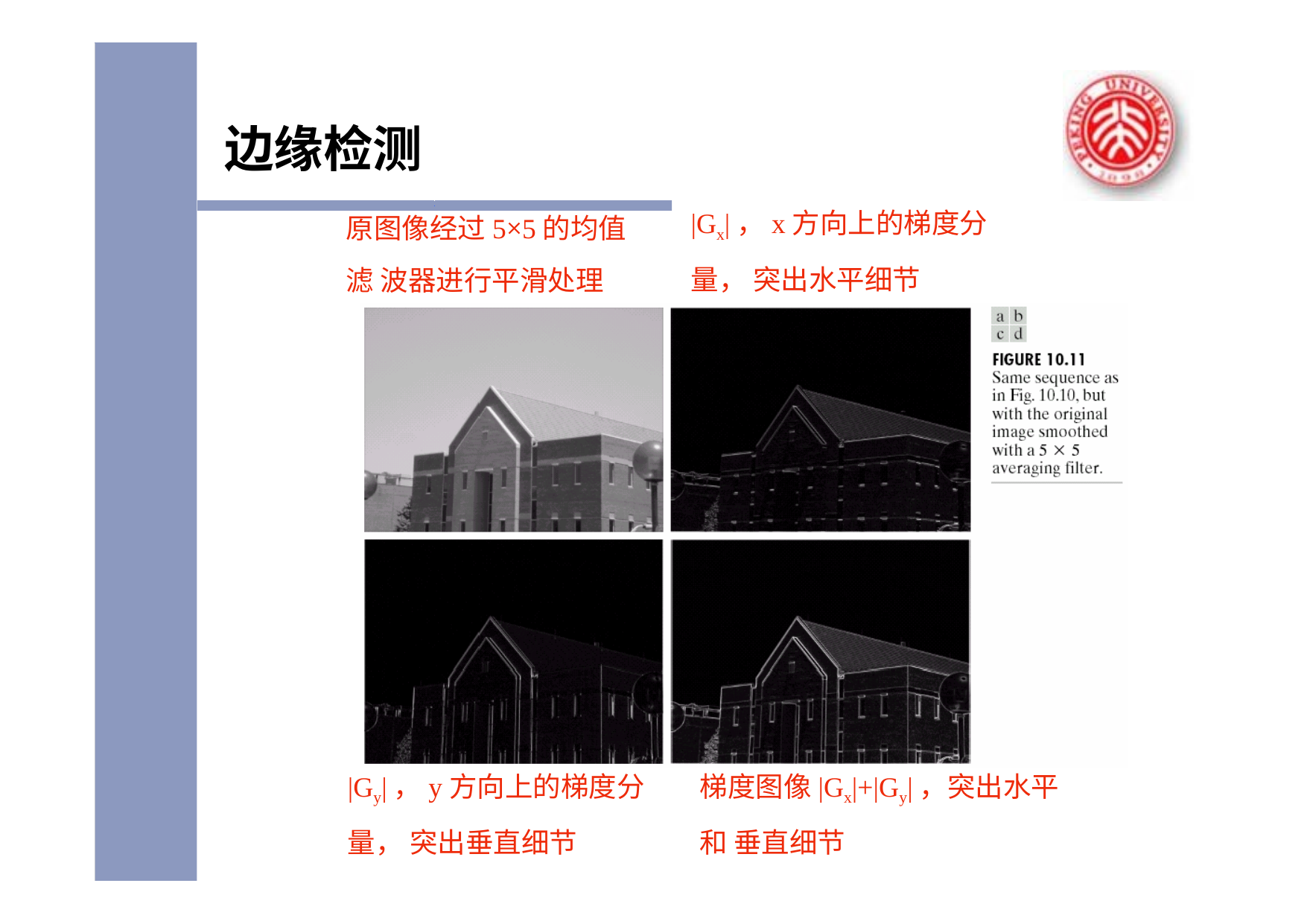

# 边缘检测
|Gx|，x方向上的梯度分量， 突出水平细节
原图像经过5×5的均值滤 波器进行平滑处理

|Gy|，y方向上的梯度分量， 突出垂直细节
梯度图像|Gx|+|Gy|，突出水平和 垂直细节